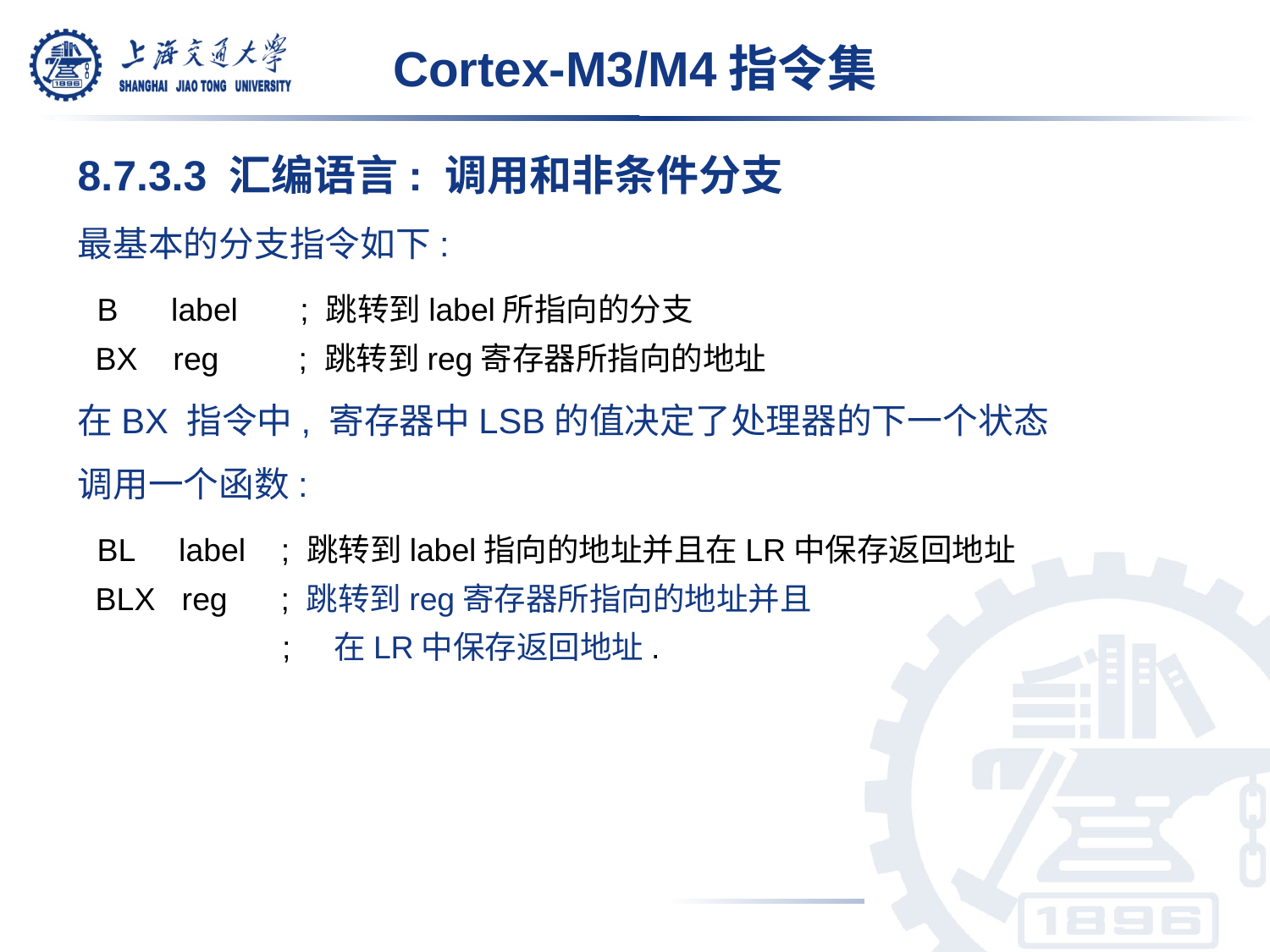

Cortex-M3/M4指令集
8.7.3.3 汇编语言: 调用和非条件分支
最基本的分支指令如下:
  B      label       ; 跳转到label所指向的分支
  BX    reg         ; 跳转到reg寄存器所指向的地址
在BX 指令中, 寄存器中LSB的值决定了处理器的下一个状态
调用一个函数:
  BL     label    ; 跳转到label指向的地址并且在LR中保存返回地址
  BLX   reg      ; 跳转到reg寄存器所指向的地址并且
                       ;    在LR中保存返回地址.